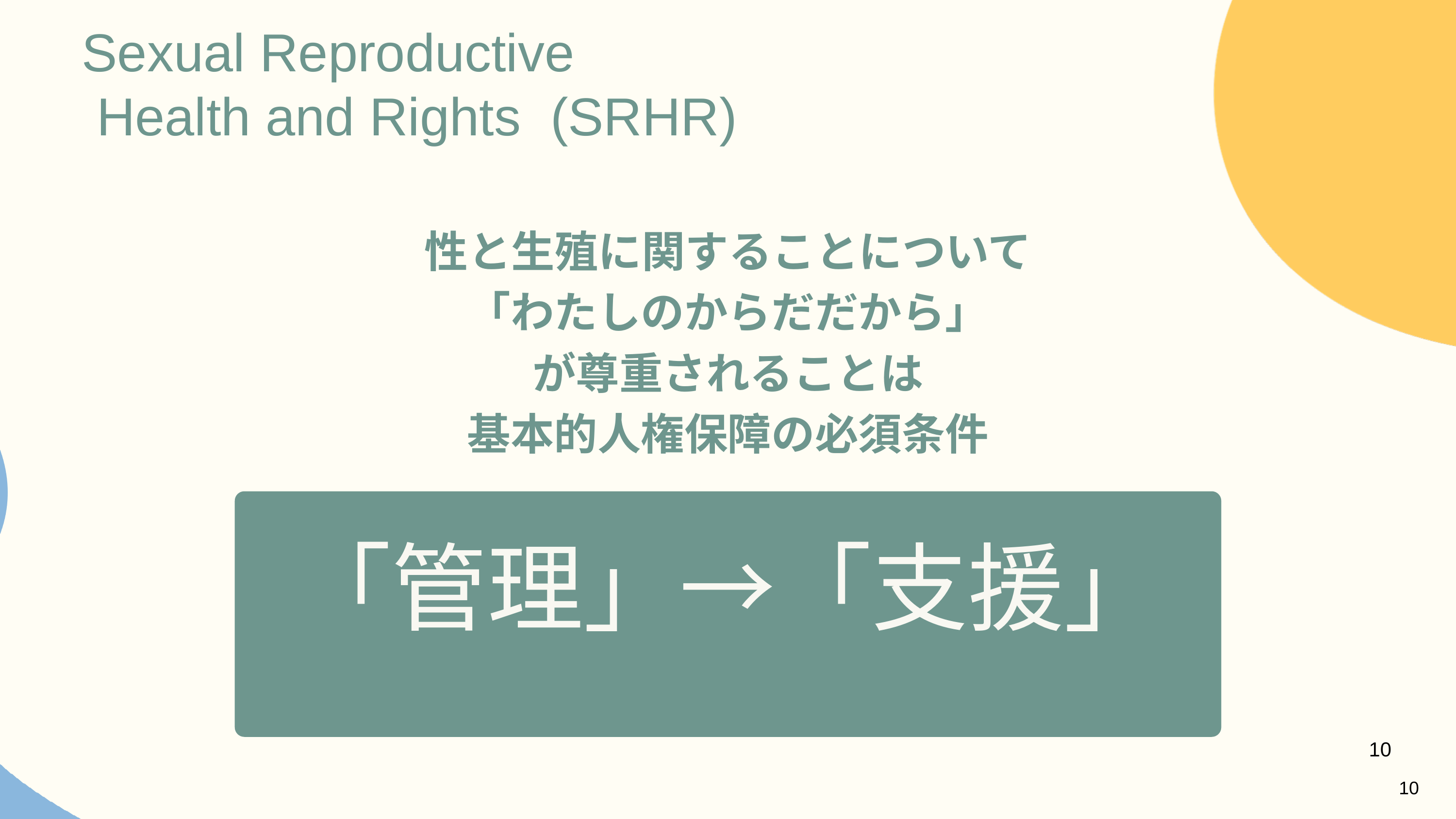

Sexual Reproductive
 Health and Rights  (SRHR)
性と生殖に関することについて
「わたしのからだだから」
が尊重されることは
基本的人権保障の必須条件

「管理」→「支援」
10
10